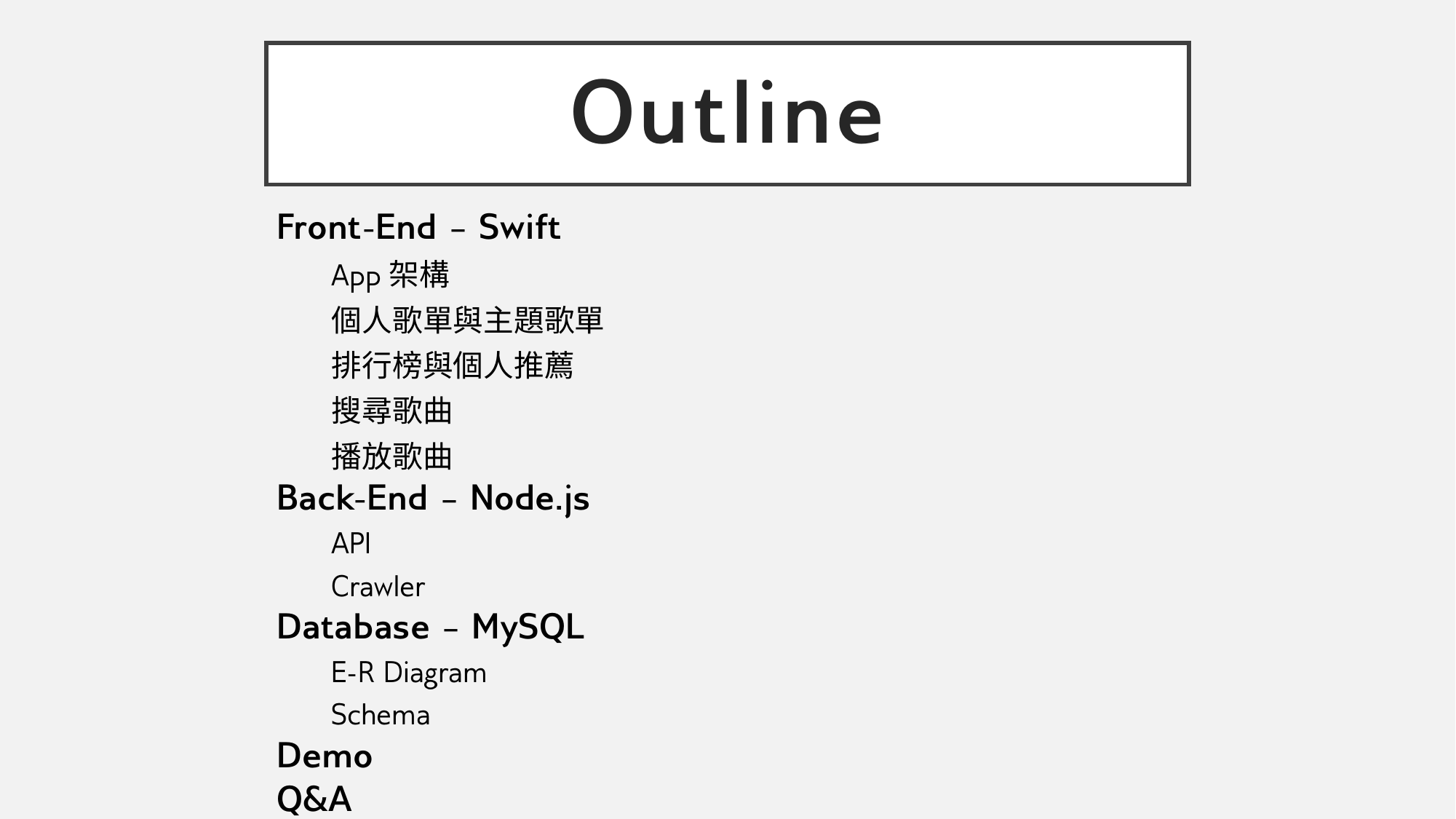

# Outline
Front-End – Swift
App架構
個人歌單與主題歌單
排行榜與個人推薦
搜尋歌曲
播放歌曲
Back-End – Node.js
API
Crawler
Database – MySQL
E-R Diagram
Schema
Demo
Q&A